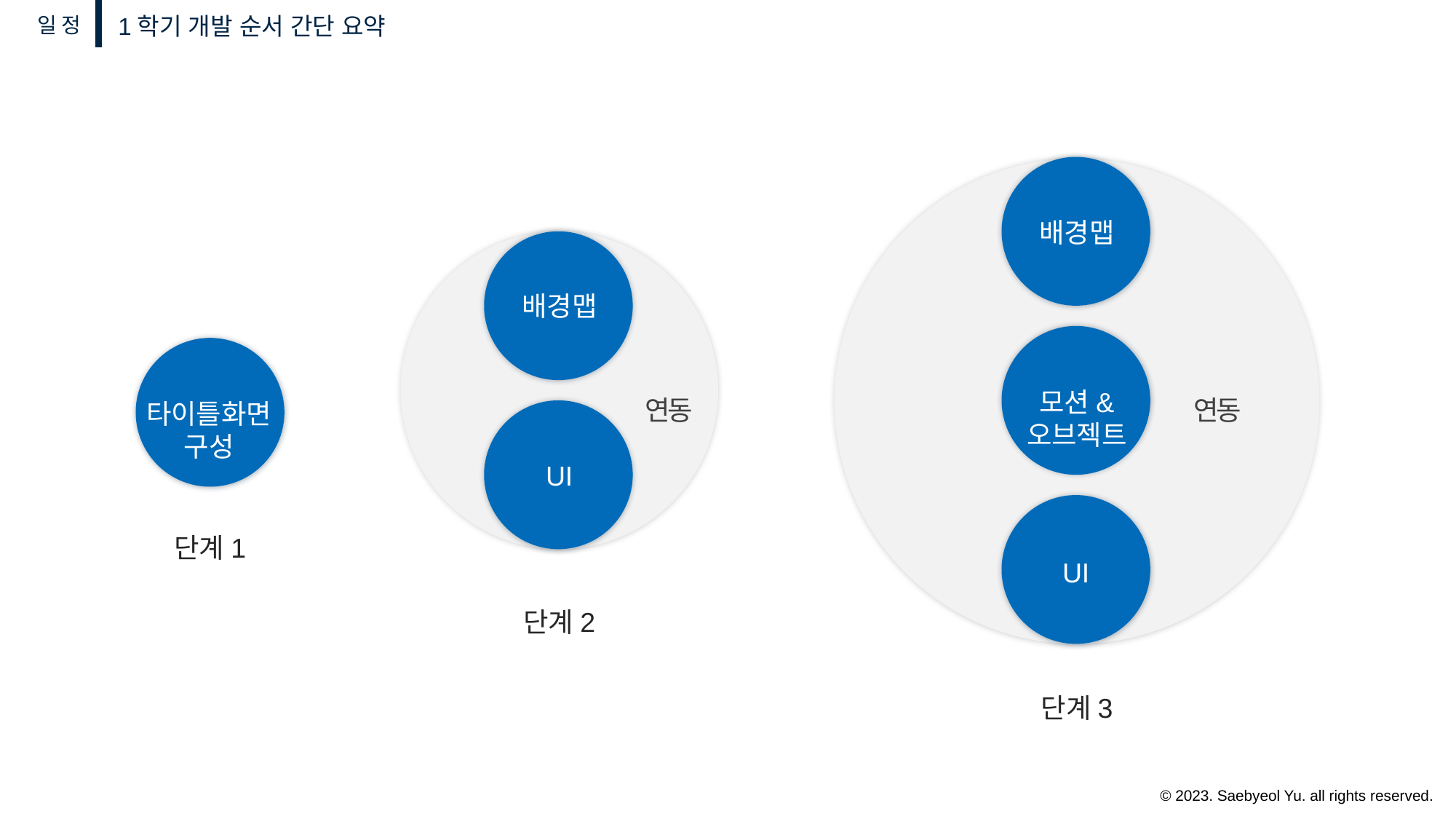

1학기 개발 순서 간단 요약
일정

배경맵

배경맵

모션&
오브젝트
연동
연동
타이틀화면
구성

UI

단계1
UI
단계2
단계3